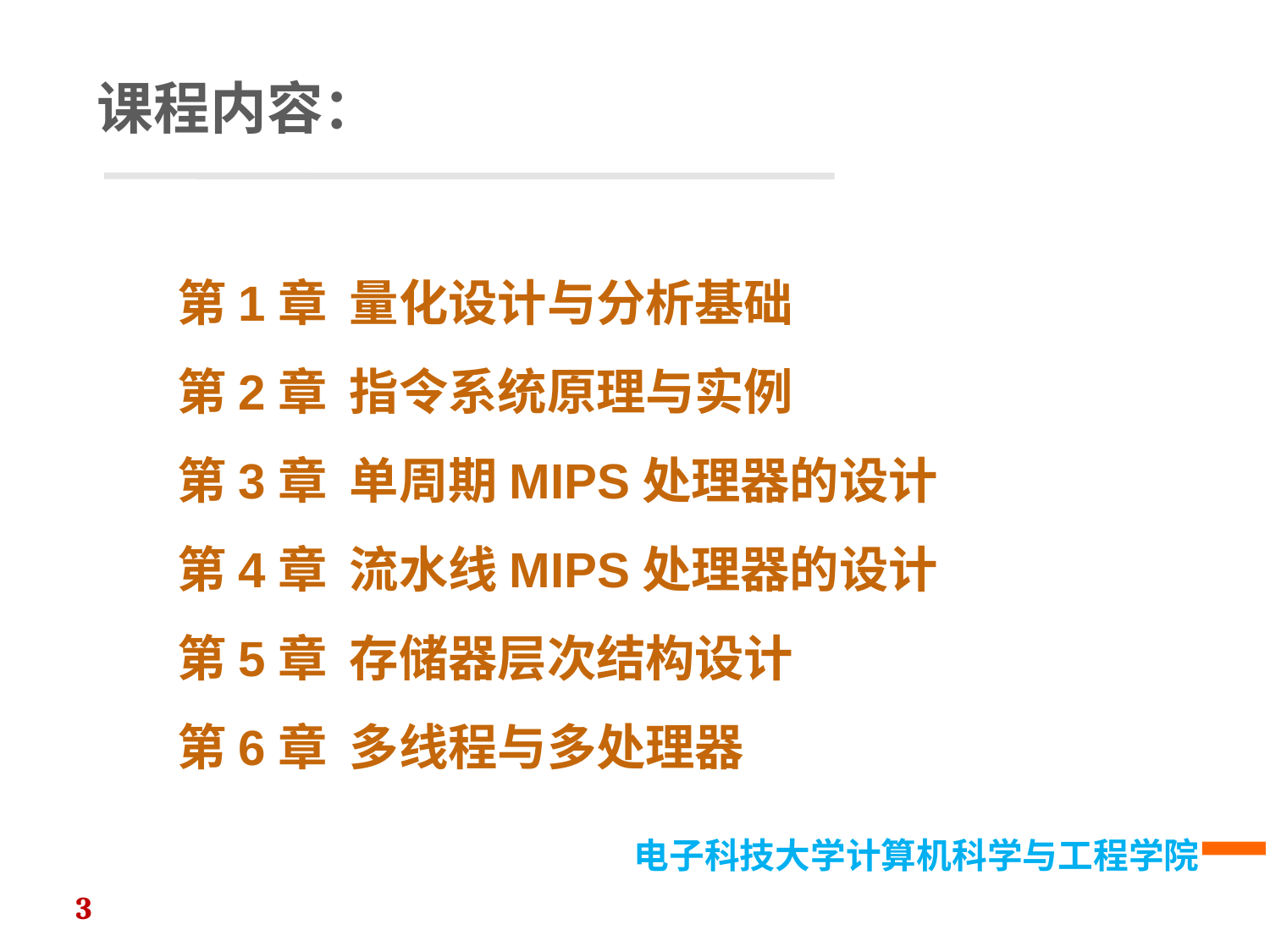

课程内容：
第1章  量化设计与分析基础
第2章  指令系统原理与实例
第3章  单周期MIPS处理器的设计
第4章  流水线MIPS处理器的设计
第5章  存储器层次结构设计
第6章  多线程与多处理器